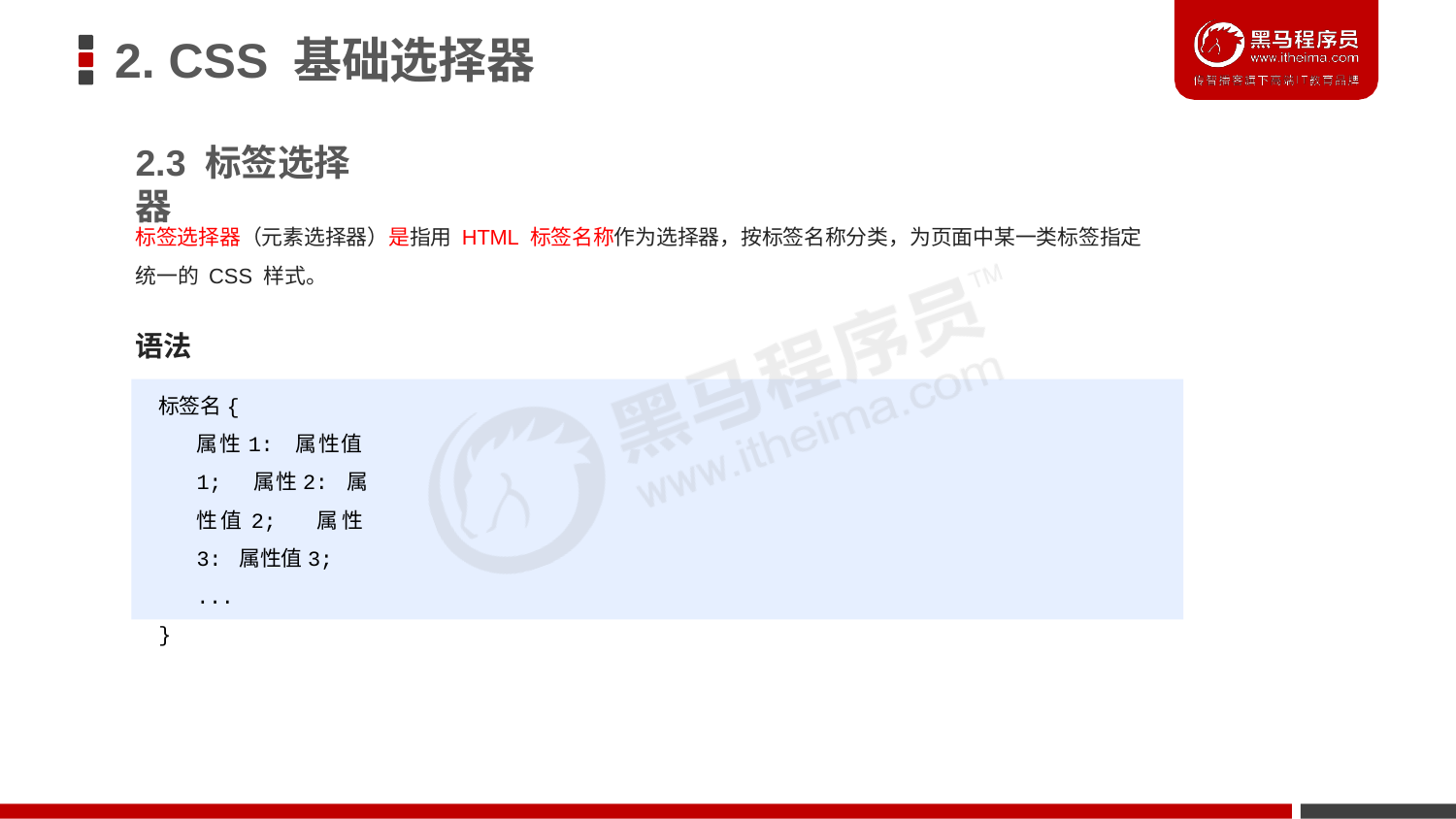

# 2. CSS 基础选择器
2.3 标签选择器

标签选择器（元素选择器）是指用 HTML 标签名称作为选择器，按标签名称分类，为页面中某一类标签指定
统一的 CSS 样式。

语法

标签名{
属性1: 属性值1;  属性2: 属性值2;  属性3: 属性值3;
...
}